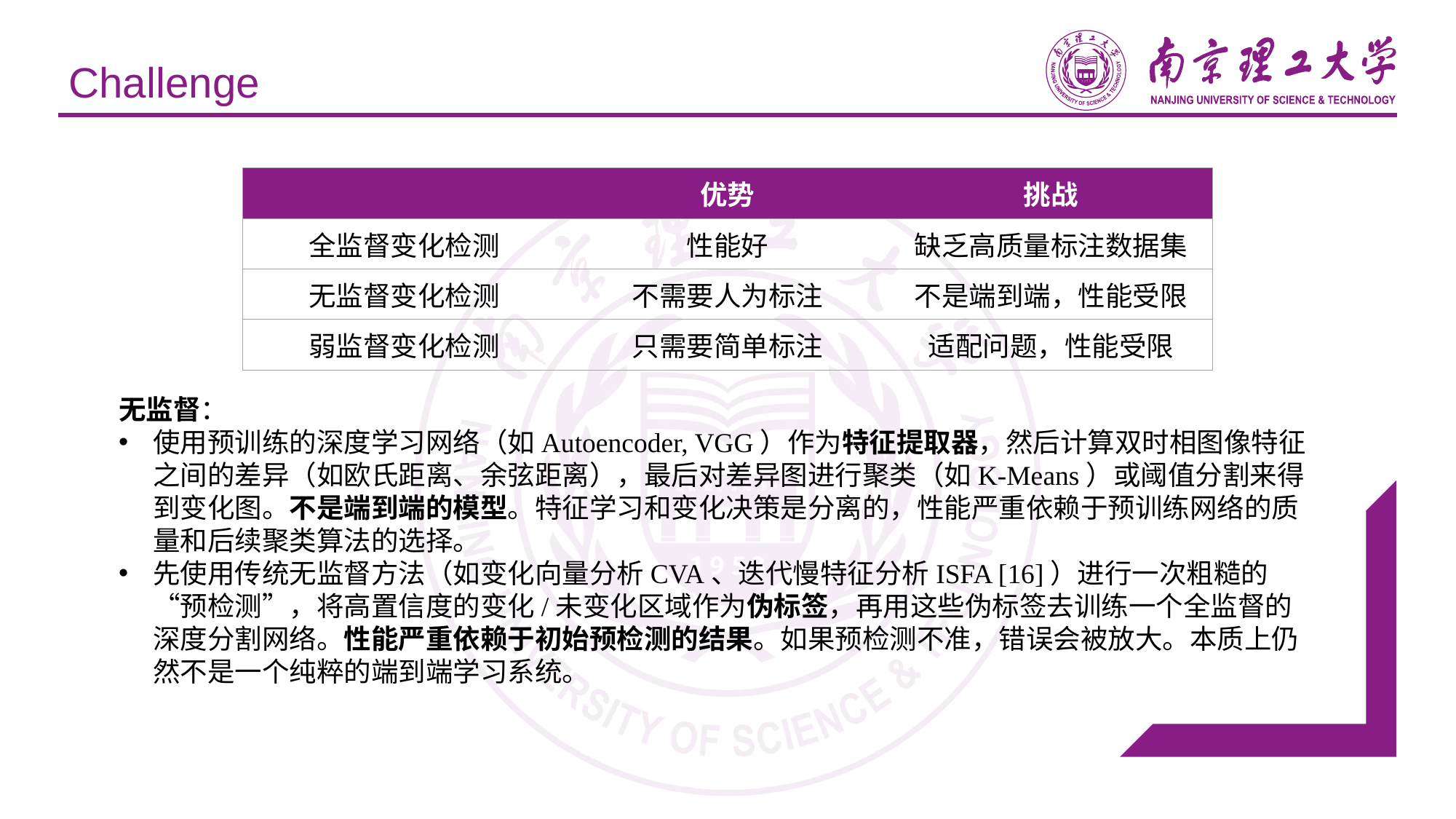

# Challenge
|  | 优势 | 挑战 |
| --- | --- | --- |
| 全监督变化检测 | 性能好 | 缺乏高质量标注数据集 |
| 无监督变化检测 | 不需要人为标注 | 不是端到端，性能受限 |
| 弱监督变化检测 | 只需要简单标注 | 适配问题，性能受限 |
无监督：
使用预训练的深度学习网络（如Autoencoder, VGG）作为特征提取器，然后计算双时相图像特征之间的差异（如欧氏距离、余弦距离），最后对差异图进行聚类（如K-Means）或阈值分割来得到变化图。不是端到端的模型。特征学习和变化决策是分离的，性能严重依赖于预训练网络的质量和后续聚类算法的选择。
先使用传统无监督方法（如变化向量分析CVA、迭代慢特征分析ISFA [16]）进行一次粗糙的“预检测”，将高置信度的变化/未变化区域作为伪标签，再用这些伪标签去训练一个全监督的深度分割网络。性能严重依赖于初始预检测的结果。如果预检测不准，错误会被放大。本质上仍然不是一个纯粹的端到端学习系统。